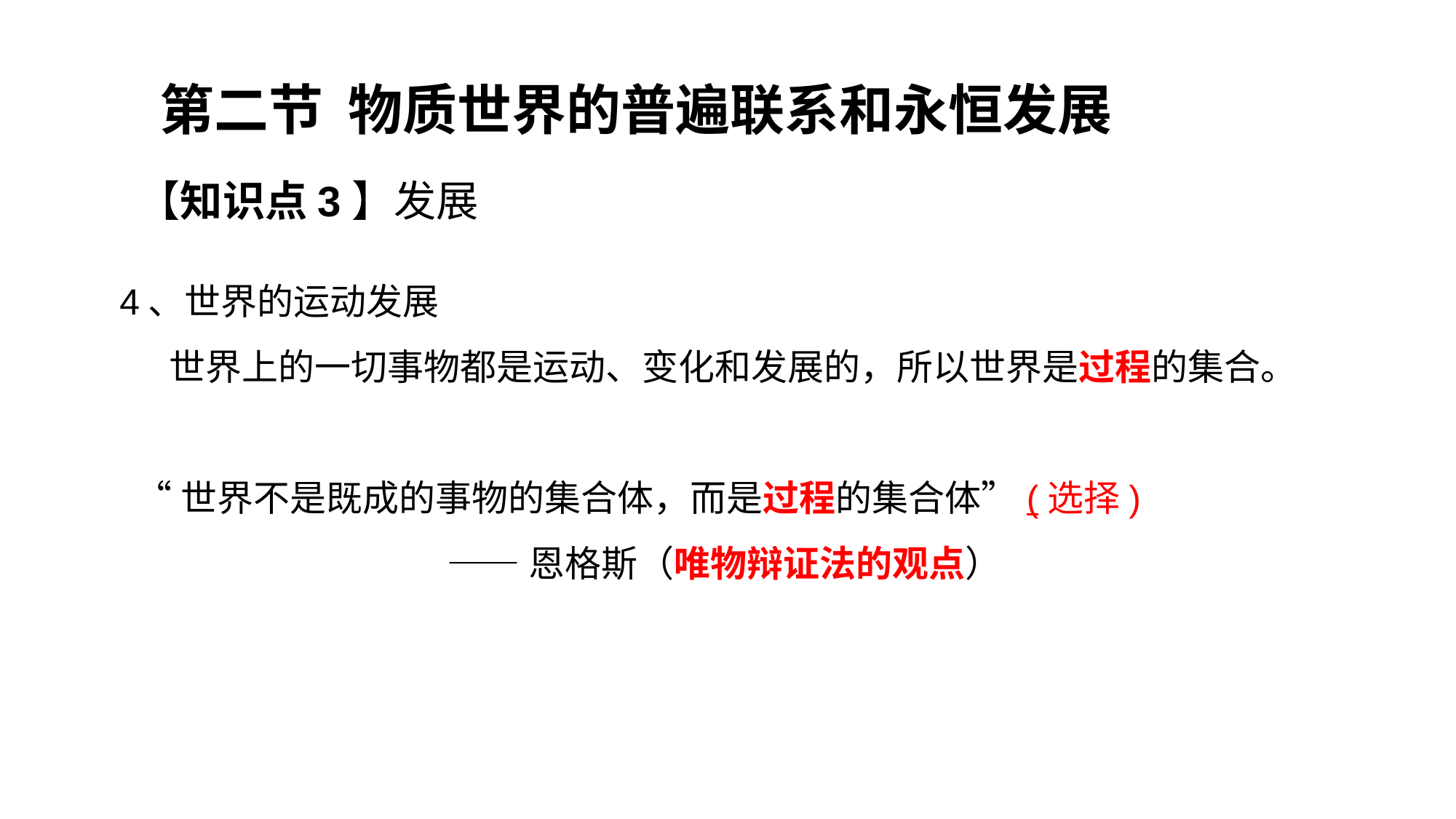

第二节  物质世界的普遍联系和永恒发展
【知识点3】发展
4、世界的运动发展
     世界上的一切事物都是运动、变化和发展的，所以世界是过程的集合。

  “世界不是既成的事物的集合体，而是过程的集合体”(选择)
                                        ——恩格斯（唯物辩证法的观点）